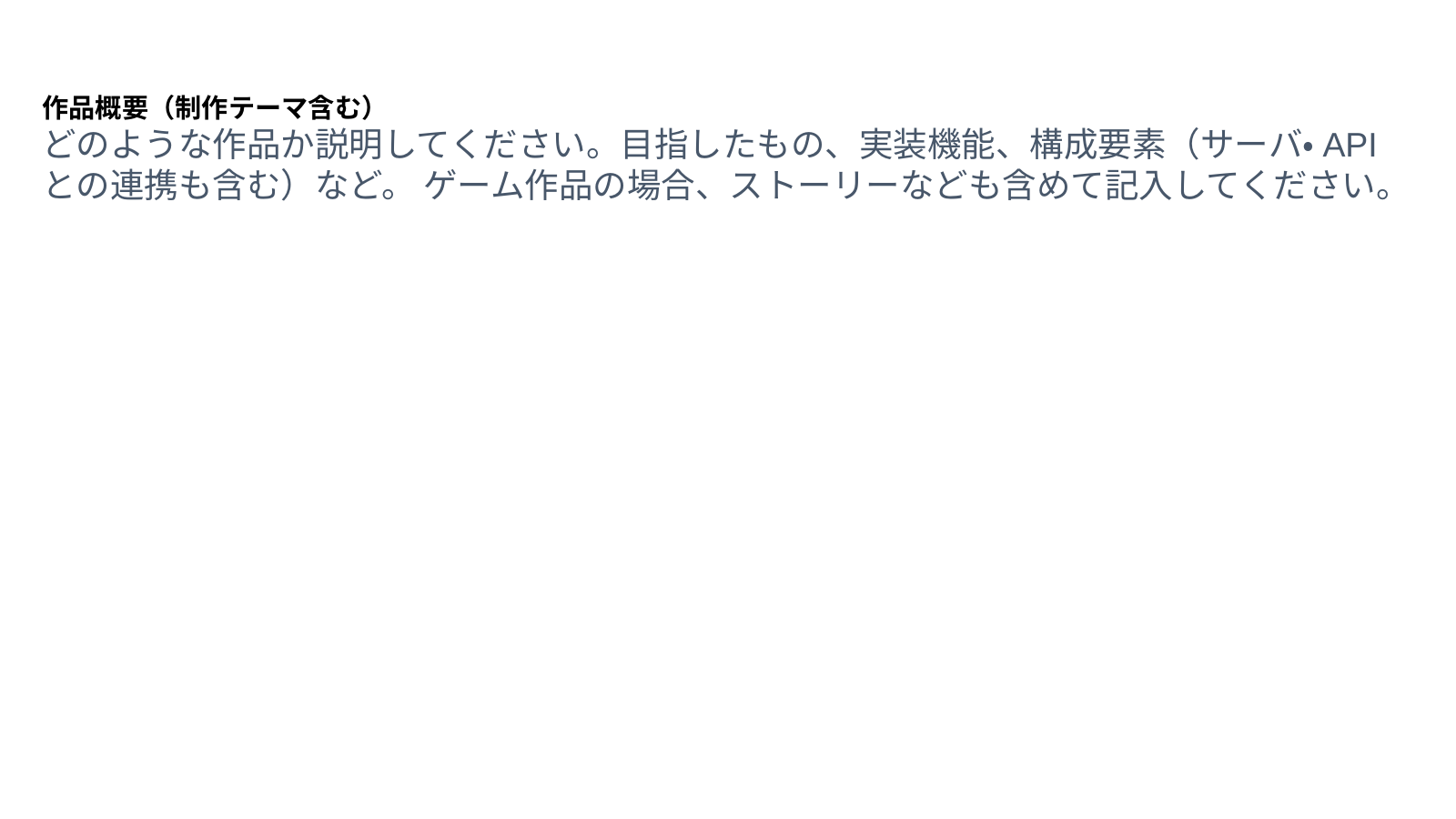

作品概要（制作テーマ含む）
どのような作品か説明してください。目指したもの、実装機能、構成要素（サーバ・APIとの連携も含む）など。 ゲーム作品の場合、ストーリーなども含めて記入してください。